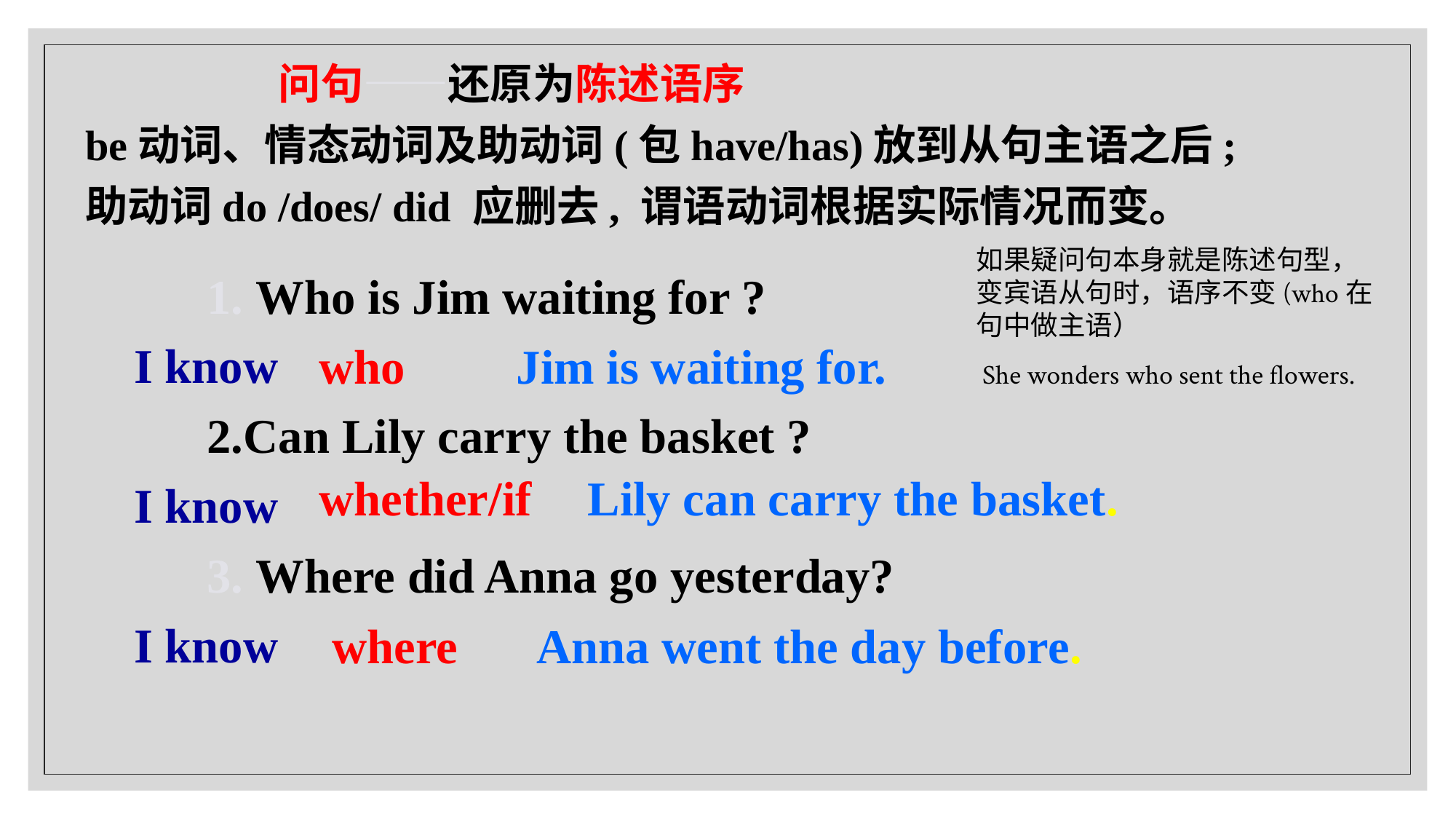

问句——还原为陈述语序
be动词、情态动词及助动词(包have/has)放到从句主语之后;助动词do /does/ did 应删去, 谓语动词根据实际情况而变。

          1. Who is Jim waiting for ?
    I know
          2.Can Lily carry the basket ?
    I know
          3. Where did Anna go yesterday?
    I know

如果疑问句本身就是陈述句型，变宾语从句时，语序不变(who在句中做主语）
who
Jim is waiting for.
She wonders who sent the flowers.
whether/if
Lily can carry the basket.
where
Anna went the day before.